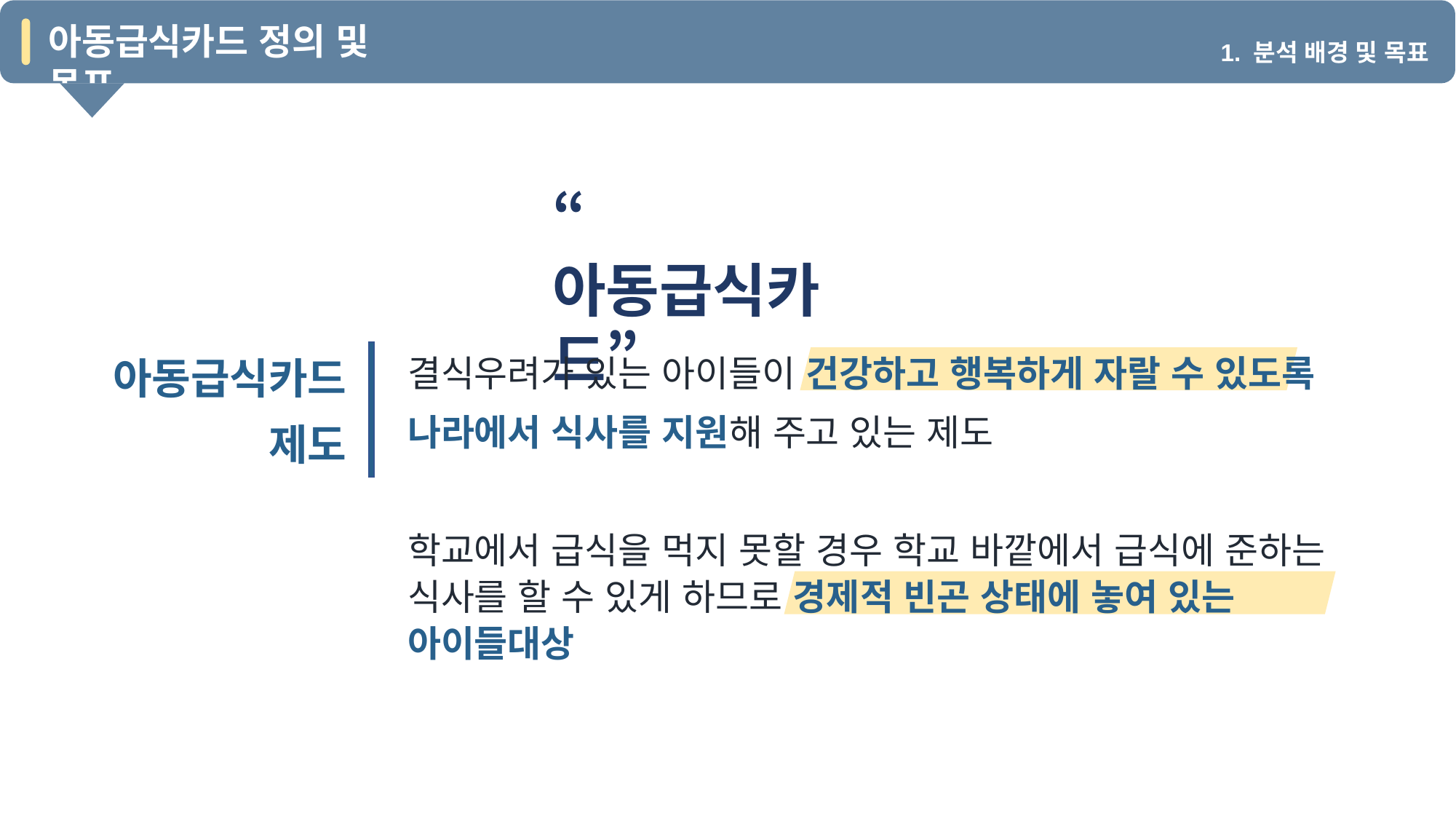

아동급식카드 정의 및 목표

1. 분석 배경 및 목표

“아동급식카드”
아동급식카드
제도

결식우려가 있는 아이들이 건강하고 행복하게 자랄 수 있도록
나라에서 식사를 지원해 주고 있는 제도

학교에서 급식을 먹지 못할 경우 학교 바깥에서 급식에 준하는 식사를 할 수 있게 하므로 경제적 빈곤 상태에 놓여 있는 아이들대상